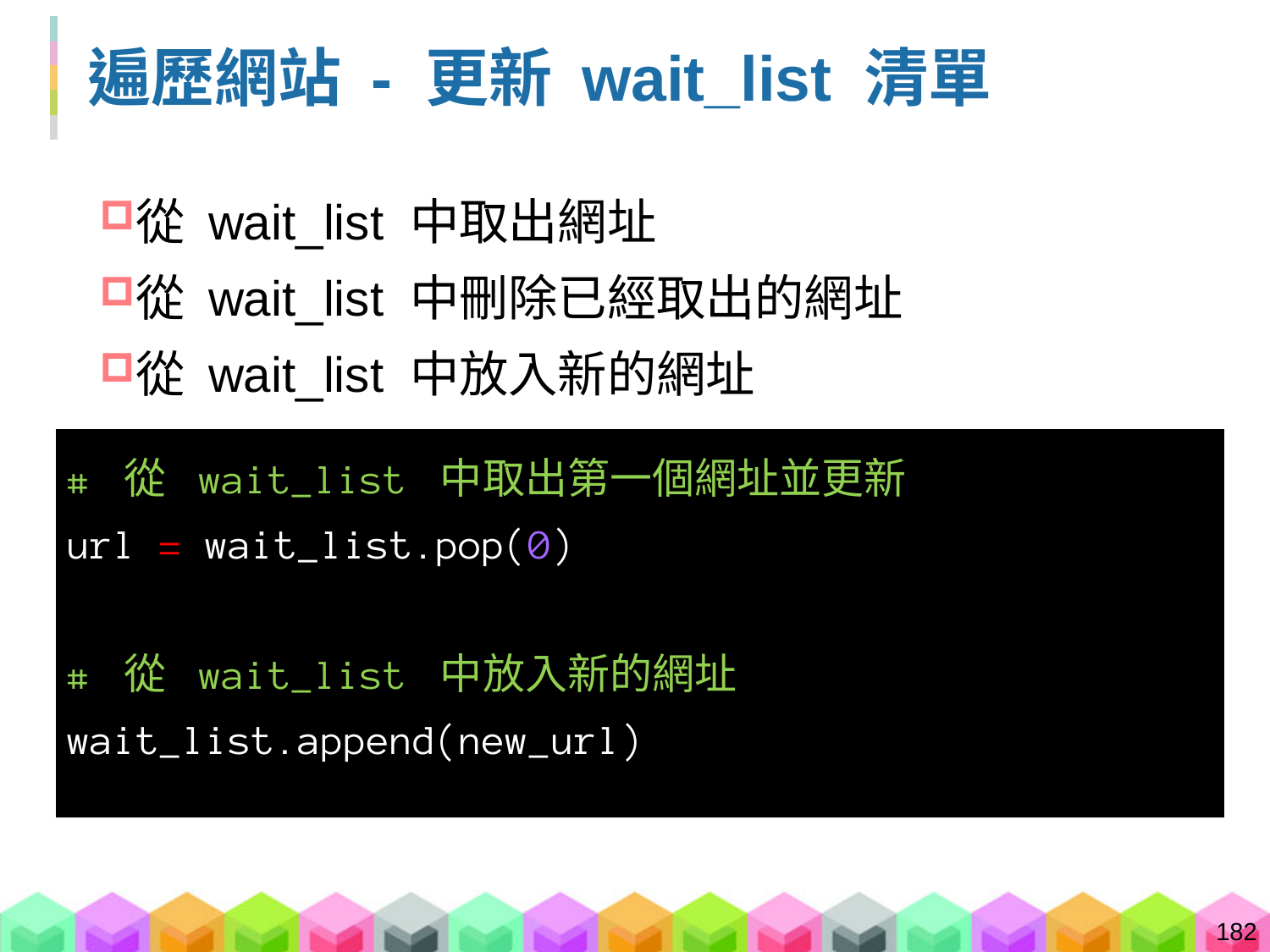

# 遍歷網站 - 更新 wait_list 清單
從 wait_list 中取出網址
從 wait_list 中刪除已經取出的網址
從 wait_list 中放入新的網址
# 從 wait_list 中取出第一個網址並更新
url = wait_list.pop(0)

# 從 wait_list 中放入新的網址
wait_list.append(new_url)
182